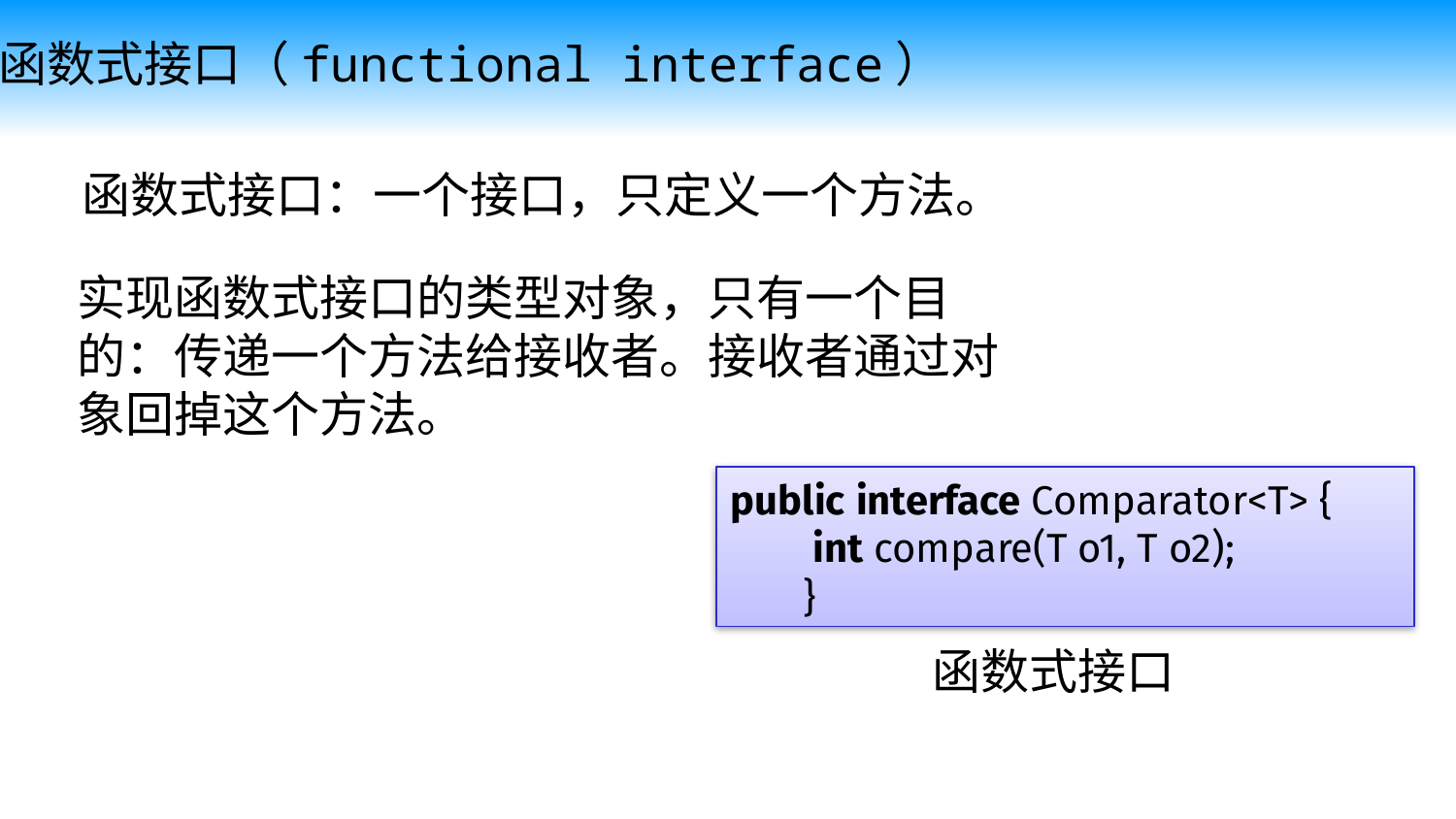

函数式接口（functional interface）
函数式接口：一个接口，只定义一个方法。

实现函数式接口的类型对象，只有一个目的：传递一个方法给接收者。接收者通过对象回掉这个方法。
public interface Comparator<T> {
 int compare(T o1, T o2);
}
函数式接口